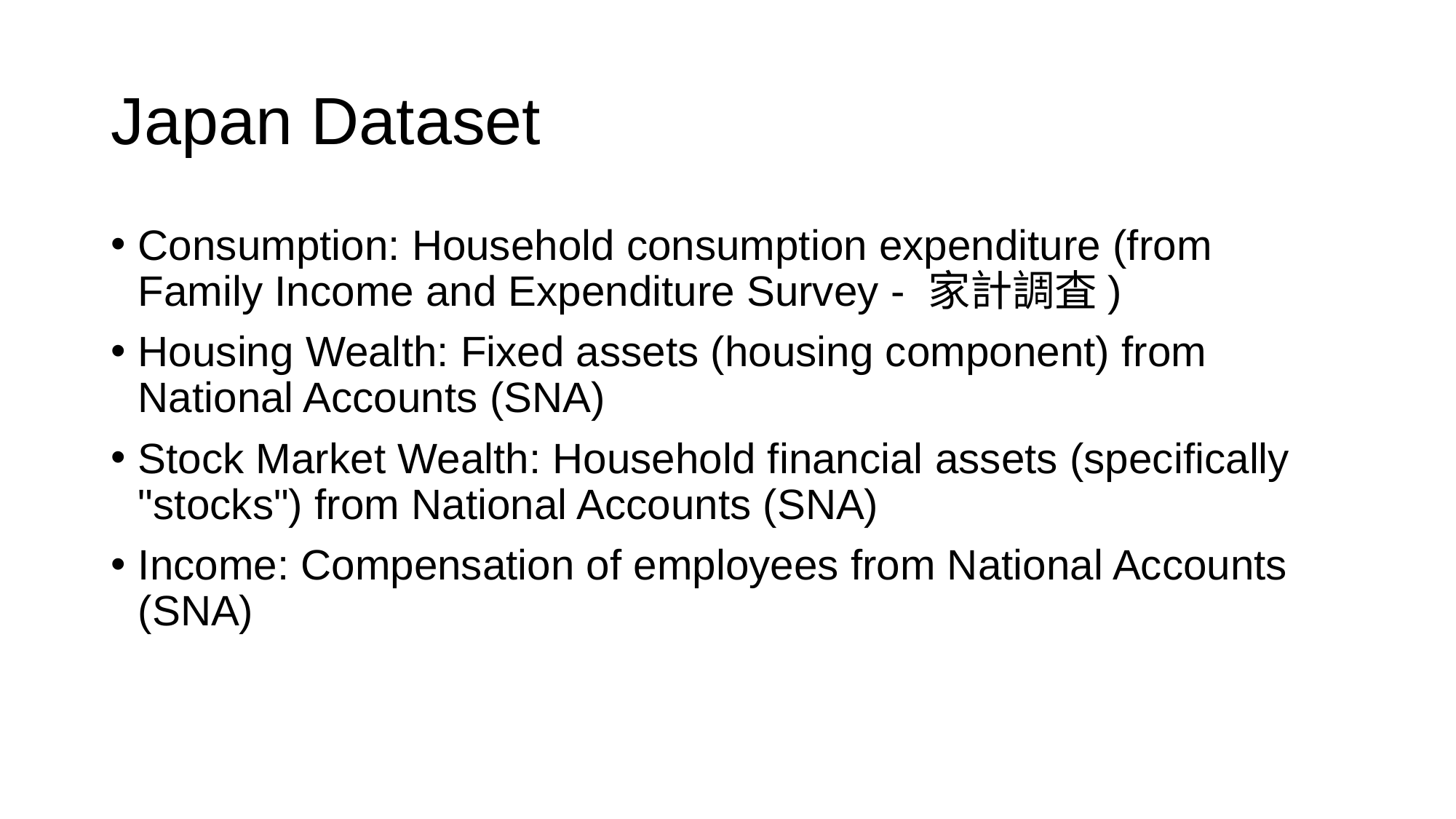

# Japan Dataset
Consumption: Household consumption expenditure (from Family Income and Expenditure Survey - 家計調査)
Housing Wealth: Fixed assets (housing component) from National Accounts (SNA)
Stock Market Wealth: Household financial assets (specifically "stocks") from National Accounts (SNA)
Income: Compensation of employees from National Accounts (SNA)